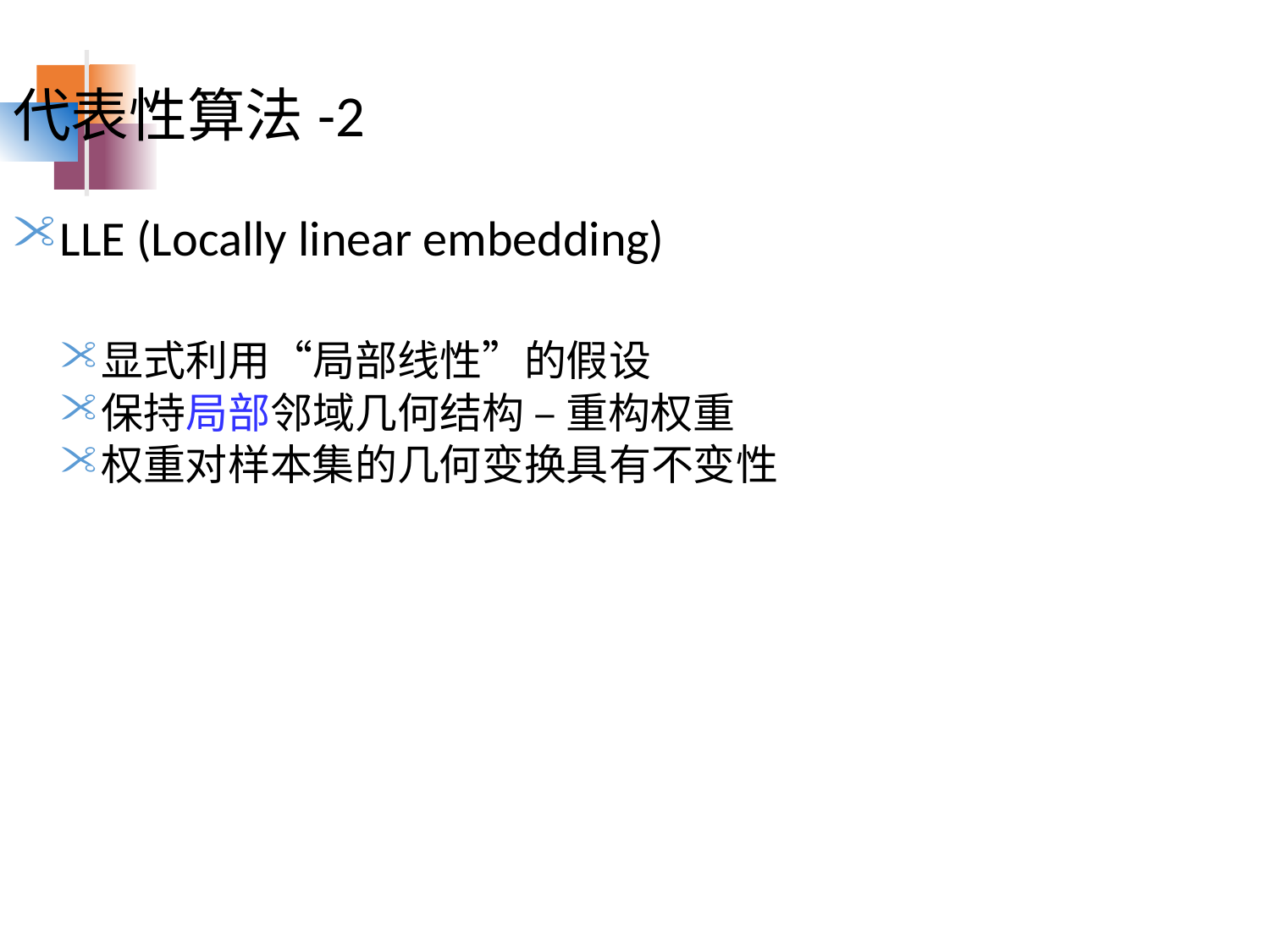

代表性算法-2
LLE (Locally linear embedding)

显式利用“局部线性”的假设
保持局部邻域几何结构 – 重构权重
权重对样本集的几何变换具有不变性
53